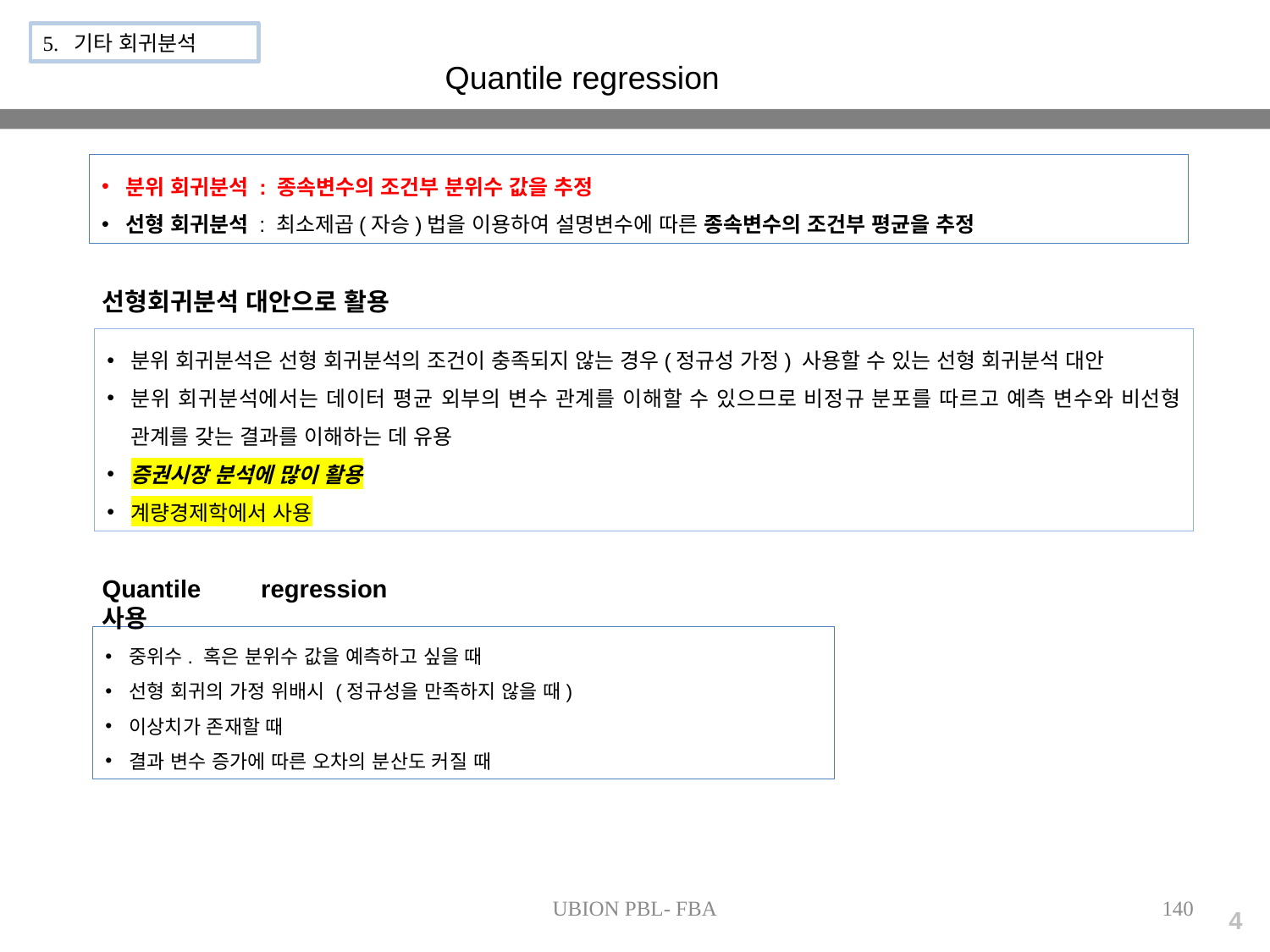

5.  기타 회귀분석
Quantile regression

분위 회귀분석 : 종속변수의 조건부 분위수 값을 추정
선형 회귀분석 : 최소제곱(자승)법을 이용하여 설명변수에 따른 종속변수의 조건부 평균을 추정
선형회귀분석 대안으로 활용
분위 회귀분석은 선형 회귀분석의 조건이 충족되지 않는 경우(정규성 가정) 사용할 수 있는 선형 회귀분석 대안
분위 회귀분석에서는 데이터 평균 외부의 변수 관계를 이해할 수 있으므로 비정규 분포를 따르고 예측 변수와 비선형 관계를 갖는 결과를 이해하는 데 유용
증권시장 분석에 많이 활용
계량경제학에서 사용
Quantile regression 사용
중위수. 혹은 분위수 값을 예측하고 싶을 때
선형 회귀의 가정 위배시 (정규성을 만족하지 않을 때)
이상치가 존재할 때
결과 변수 증가에 따른 오차의 분산도 커질 때
UBION PBL- FBA
140
4